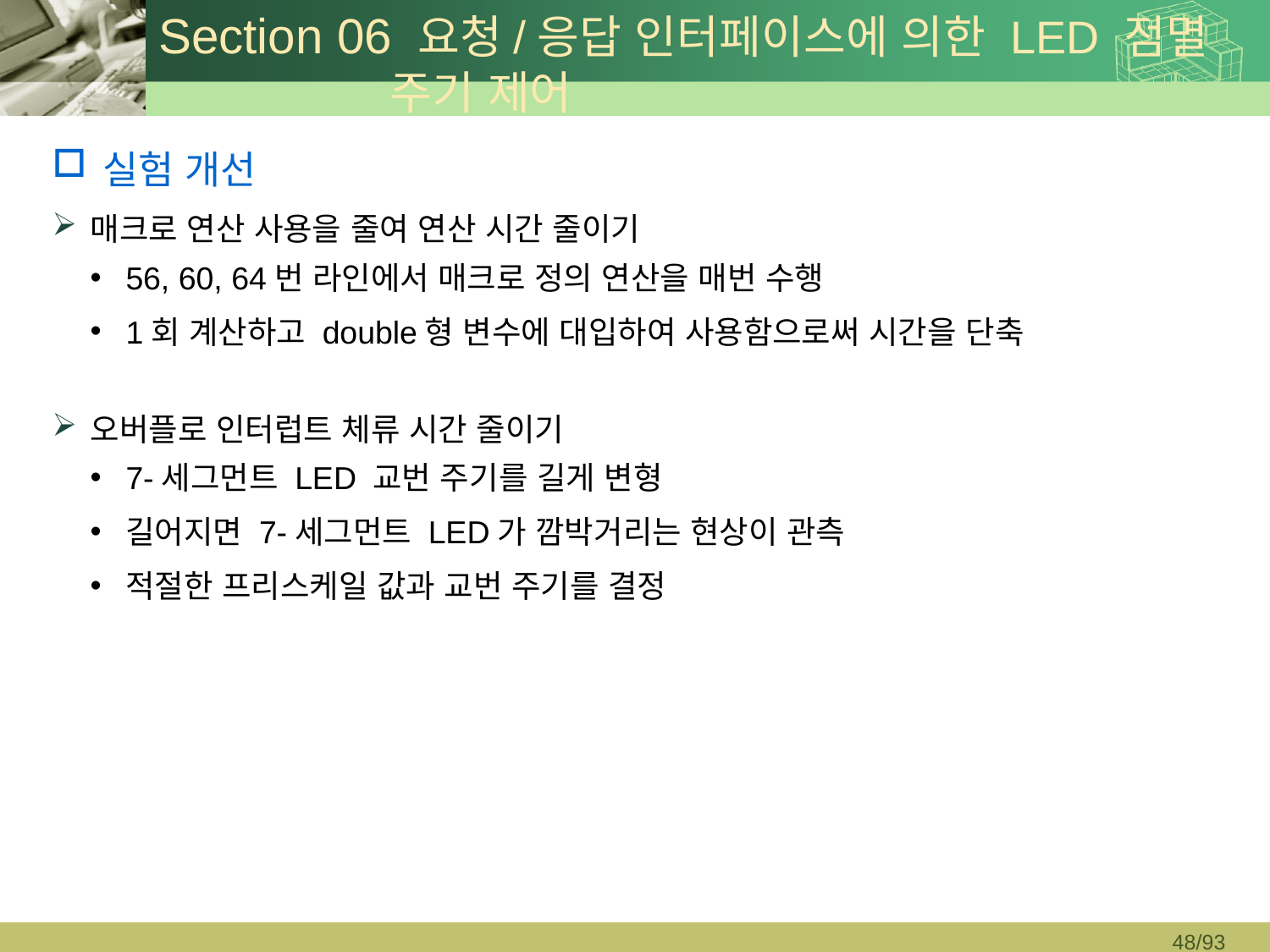

# Section 06 요청/응답 인터페이스에 의한 LED 점멸 주기 제어
실험 개선
매크로 연산 사용을 줄여 연산 시간 줄이기
56, 60, 64번 라인에서 매크로 정의 연산을 매번 수행
1회 계산하고 double형 변수에 대입하여 사용함으로써 시간을 단축
오버플로 인터럽트 체류 시간 줄이기
7-세그먼트 LED 교번 주기를 길게 변형
길어지면 7-세그먼트 LED가 깜박거리는 현상이 관측
적절한 프리스케일 값과 교번 주기를 결정